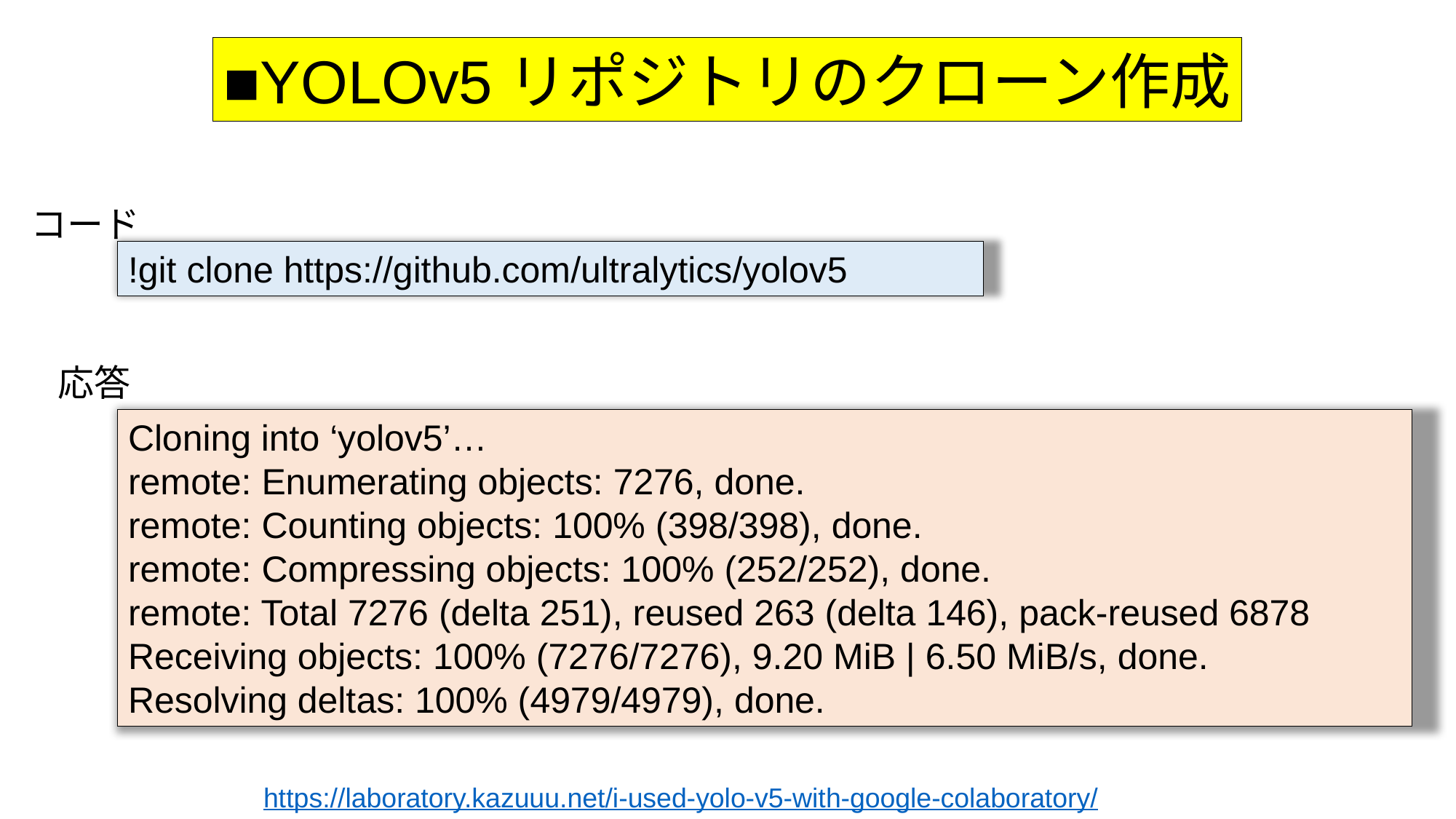

■YOLOv5リポジトリのクローン作成
コード
!git clone https://github.com/ultralytics/yolov5
応答
Cloning into ‘yolov5’…
remote: Enumerating objects: 7276, done.
remote: Counting objects: 100% (398/398), done.
remote: Compressing objects: 100% (252/252), done.
remote: Total 7276 (delta 251), reused 263 (delta 146), pack-reused 6878
Receiving objects: 100% (7276/7276), 9.20 MiB | 6.50 MiB/s, done.
Resolving deltas: 100% (4979/4979), done.
https://laboratory.kazuuu.net/i-used-yolo-v5-with-google-colaboratory/